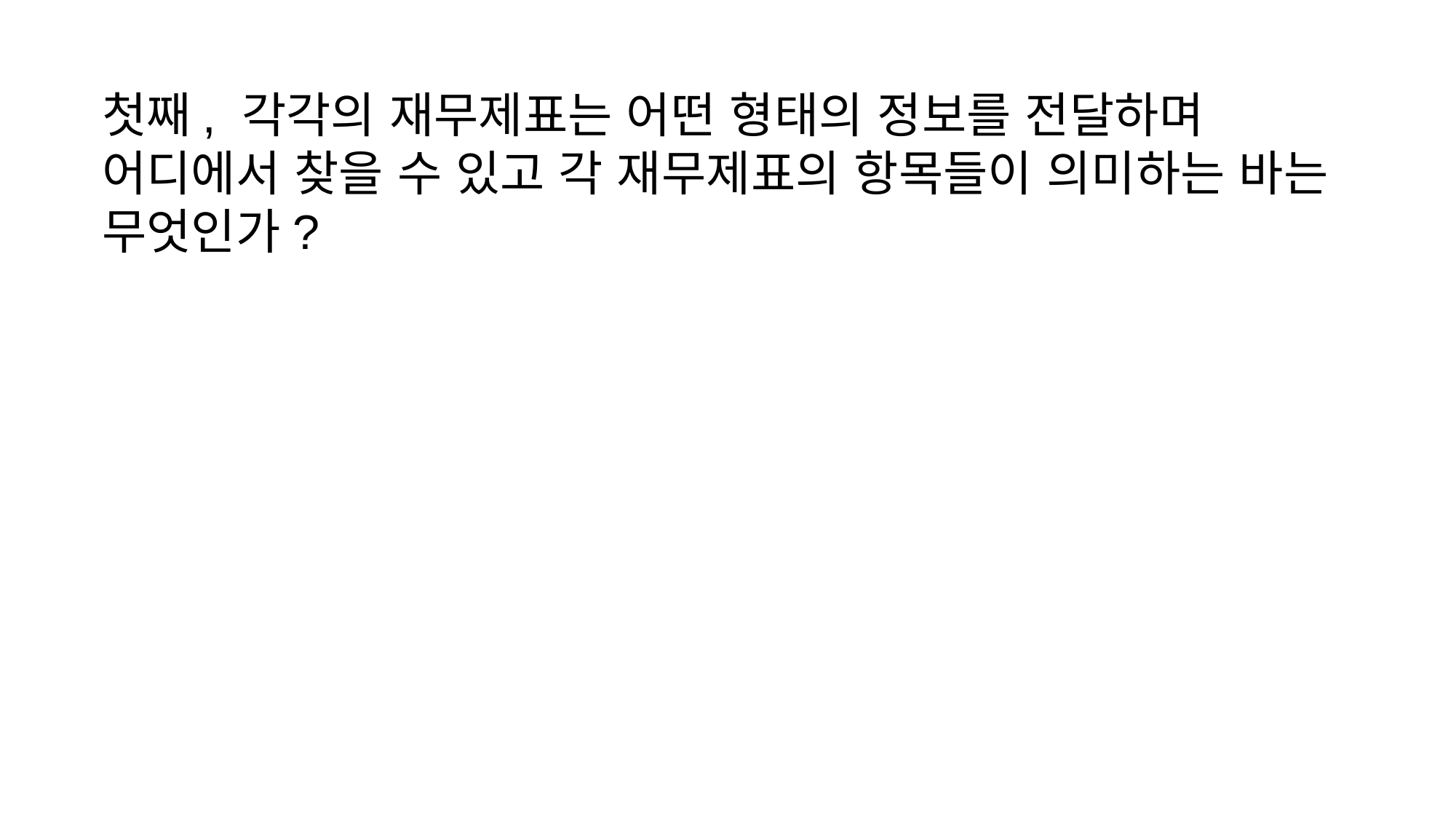

첫째, 각각의 재무제표는 어떤 형태의 정보를 전달하며 어디에서 찾을 수 있고 각 재무제표의 항목들이 의미하는 바는 무엇인가?